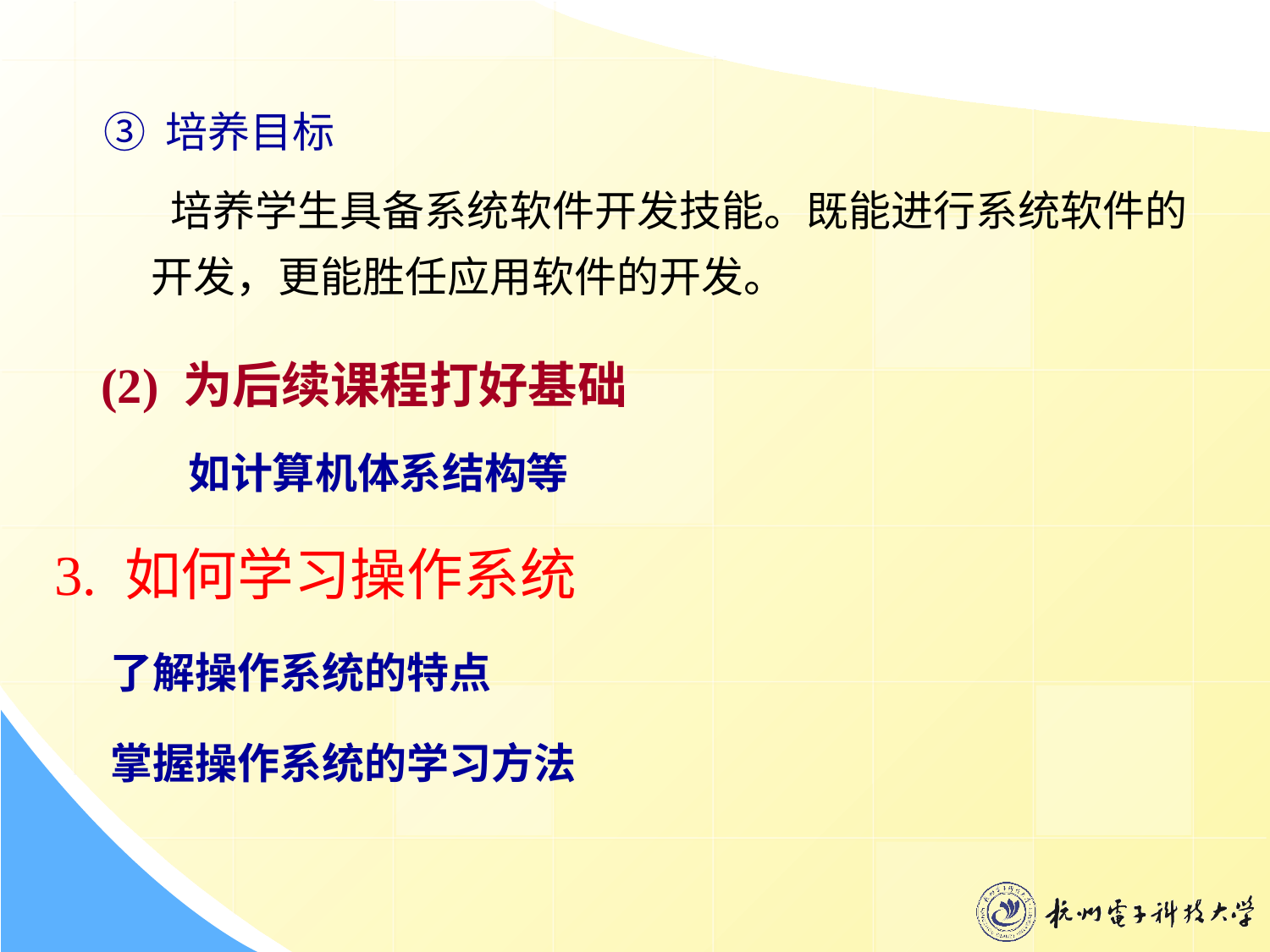

③ 培养目标
      培养学生具备系统软件开发技能。既能进行系统软件的开发，更能胜任应用软件的开发。
 (2) 为后续课程打好基础
 如计算机体系结构等
3. 如何学习操作系统
了解操作系统的特点
掌握操作系统的学习方法